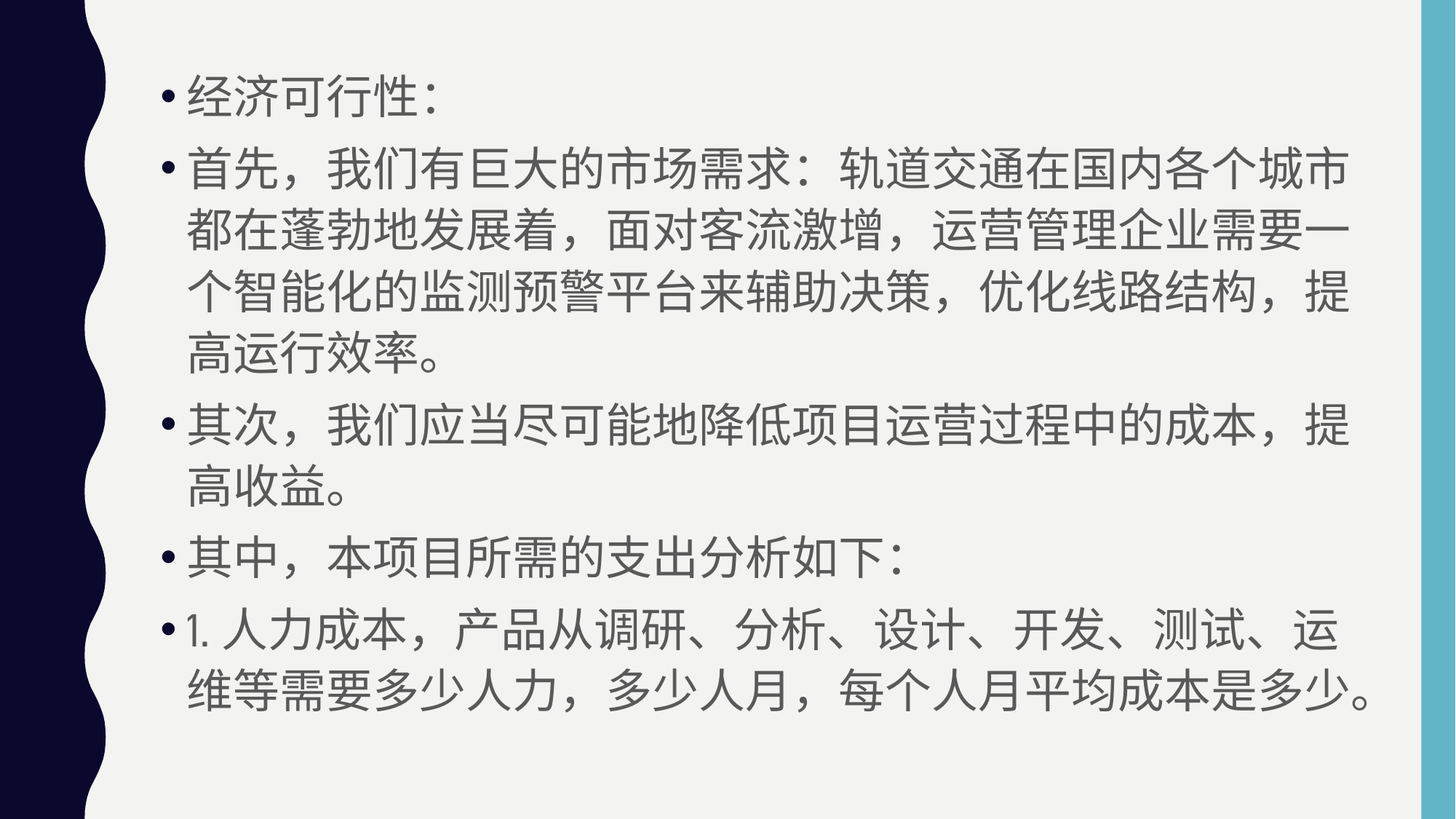

经济可行性：
首先，我们有巨大的市场需求：轨道交通在国内各个城市都在蓬勃地发展着，面对客流激增，运营管理企业需要一个智能化的监测预警平台来辅助决策，优化线路结构，提高运行效率。
其次，我们应当尽可能地降低项目运营过程中的成本，提高收益。
其中，本项目所需的支出分析如下：
1.人力成本，产品从调研、分析、设计、开发、测试、运维等需要多少人力，多少人月，每个人月平均成本是多少。